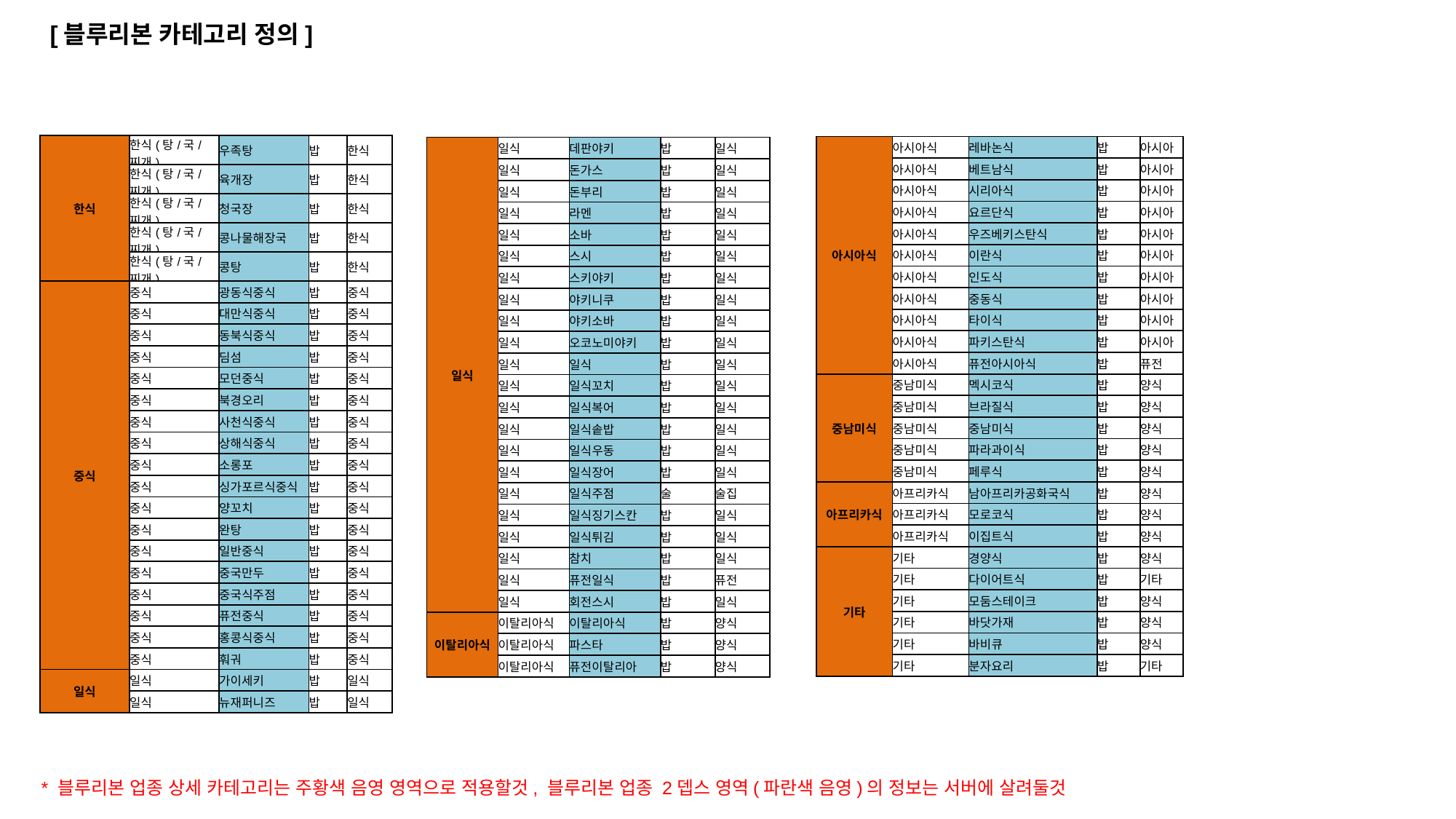

[블루리본 카테고리 정의]
| 한식 | 한식(탕/국/찌개) | 우족탕 | 밥 | 한식 |
| --- | --- | --- | --- | --- |
|  | 한식(탕/국/찌개) | 육개장 | 밥 | 한식 |
|  | 한식(탕/국/찌개) | 청국장 | 밥 | 한식 |
|  | 한식(탕/국/찌개) | 콩나물해장국 | 밥 | 한식 |
|  | 한식(탕/국/찌개) | 콩탕 | 밥 | 한식 |
| 중식 | 중식 | 광동식중식 | 밥 | 중식 |
|  | 중식 | 대만식중식 | 밥 | 중식 |
|  | 중식 | 동북식중식 | 밥 | 중식 |
|  | 중식 | 딤섬 | 밥 | 중식 |
|  | 중식 | 모던중식 | 밥 | 중식 |
|  | 중식 | 북경오리 | 밥 | 중식 |
|  | 중식 | 사천식중식 | 밥 | 중식 |
|  | 중식 | 상해식중식 | 밥 | 중식 |
|  | 중식 | 소롱포 | 밥 | 중식 |
|  | 중식 | 싱가포르식중식 | 밥 | 중식 |
|  | 중식 | 양꼬치 | 밥 | 중식 |
|  | 중식 | 완탕 | 밥 | 중식 |
|  | 중식 | 일반중식 | 밥 | 중식 |
|  | 중식 | 중국만두 | 밥 | 중식 |
|  | 중식 | 중국식주점 | 밥 | 중식 |
|  | 중식 | 퓨전중식 | 밥 | 중식 |
|  | 중식 | 홍콩식중식 | 밥 | 중식 |
|  | 중식 | 훠궈 | 밥 | 중식 |
| 일식 | 일식 | 가이세키 | 밥 | 일식 |
|  | 일식 | 뉴재퍼니즈 | 밥 | 일식 |
| 아시아식 | 아시아식 | 레바논식 | 밥 | 아시아 |
| --- | --- | --- | --- | --- |
|  | 아시아식 | 베트남식 | 밥 | 아시아 |
|  | 아시아식 | 시리아식 | 밥 | 아시아 |
|  | 아시아식 | 요르단식 | 밥 | 아시아 |
|  | 아시아식 | 우즈베키스탄식 | 밥 | 아시아 |
|  | 아시아식 | 이란식 | 밥 | 아시아 |
|  | 아시아식 | 인도식 | 밥 | 아시아 |
|  | 아시아식 | 중동식 | 밥 | 아시아 |
|  | 아시아식 | 타이식 | 밥 | 아시아 |
|  | 아시아식 | 파키스탄식 | 밥 | 아시아 |
|  | 아시아식 | 퓨전아시아식 | 밥 | 퓨전 |
| 중남미식 | 중남미식 | 멕시코식 | 밥 | 양식 |
|  | 중남미식 | 브라질식 | 밥 | 양식 |
|  | 중남미식 | 중남미식 | 밥 | 양식 |
|  | 중남미식 | 파라과이식 | 밥 | 양식 |
|  | 중남미식 | 페루식 | 밥 | 양식 |
| 아프리카식 | 아프리카식 | 남아프리카공화국식 | 밥 | 양식 |
|  | 아프리카식 | 모로코식 | 밥 | 양식 |
|  | 아프리카식 | 이집트식 | 밥 | 양식 |
| 기타 | 기타 | 경양식 | 밥 | 양식 |
|  | 기타 | 다이어트식 | 밥 | 기타 |
|  | 기타 | 모둠스테이크 | 밥 | 양식 |
|  | 기타 | 바닷가재 | 밥 | 양식 |
|  | 기타 | 바비큐 | 밥 | 양식 |
|  | 기타 | 분자요리 | 밥 | 기타 |
| 일식 | 일식 | 데판야키 | 밥 | 일식 |
| --- | --- | --- | --- | --- |
|  | 일식 | 돈가스 | 밥 | 일식 |
|  | 일식 | 돈부리 | 밥 | 일식 |
|  | 일식 | 라멘 | 밥 | 일식 |
|  | 일식 | 소바 | 밥 | 일식 |
|  | 일식 | 스시 | 밥 | 일식 |
|  | 일식 | 스키야키 | 밥 | 일식 |
|  | 일식 | 야키니쿠 | 밥 | 일식 |
|  | 일식 | 야키소바 | 밥 | 일식 |
|  | 일식 | 오코노미야키 | 밥 | 일식 |
|  | 일식 | 일식 | 밥 | 일식 |
|  | 일식 | 일식꼬치 | 밥 | 일식 |
|  | 일식 | 일식복어 | 밥 | 일식 |
|  | 일식 | 일식솥밥 | 밥 | 일식 |
|  | 일식 | 일식우동 | 밥 | 일식 |
|  | 일식 | 일식장어 | 밥 | 일식 |
|  | 일식 | 일식주점 | 술 | 술집 |
|  | 일식 | 일식징기스칸 | 밥 | 일식 |
|  | 일식 | 일식튀김 | 밥 | 일식 |
|  | 일식 | 참치 | 밥 | 일식 |
|  | 일식 | 퓨전일식 | 밥 | 퓨전 |
|  | 일식 | 회전스시 | 밥 | 일식 |
| 이탈리아식 | 이탈리아식 | 이탈리아식 | 밥 | 양식 |
|  | 이탈리아식 | 파스타 | 밥 | 양식 |
|  | 이탈리아식 | 퓨전이탈리아 | 밥 | 양식 |
* 블루리본 업종 상세 카테고리는 주황색 음영 영역으로 적용할것, 블루리본 업종 2뎁스 영역(파란색 음영)의 정보는 서버에 살려둘것